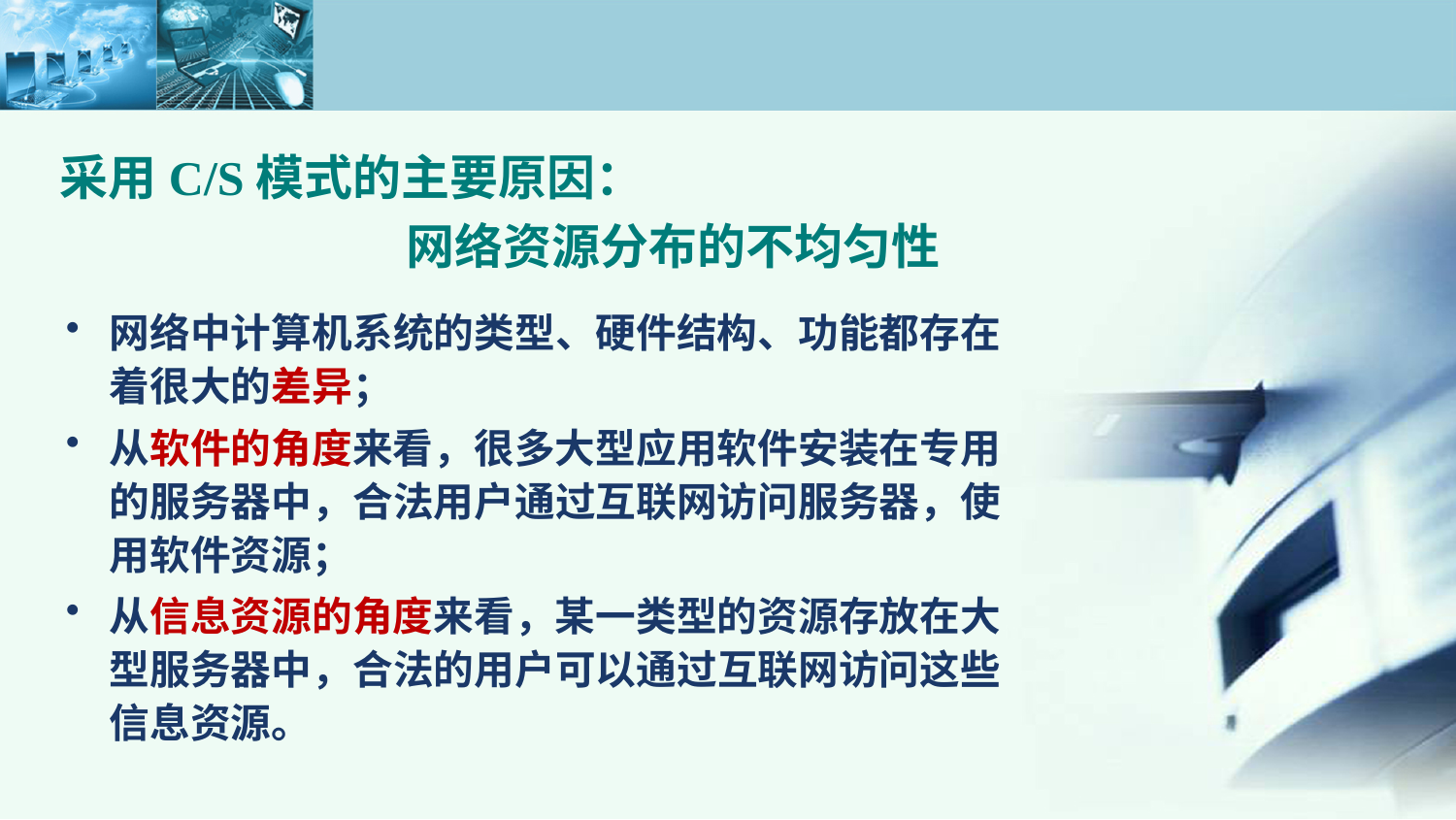

采用C/S模式的主要原因：
		网络资源分布的不均匀性
网络中计算机系统的类型、硬件结构、功能都存在着很大的差异；
从软件的角度来看，很多大型应用软件安装在专用的服务器中，合法用户通过互联网访问服务器，使用软件资源；
从信息资源的角度来看，某一类型的资源存放在大型服务器中，合法的用户可以通过互联网访问这些信息资源。